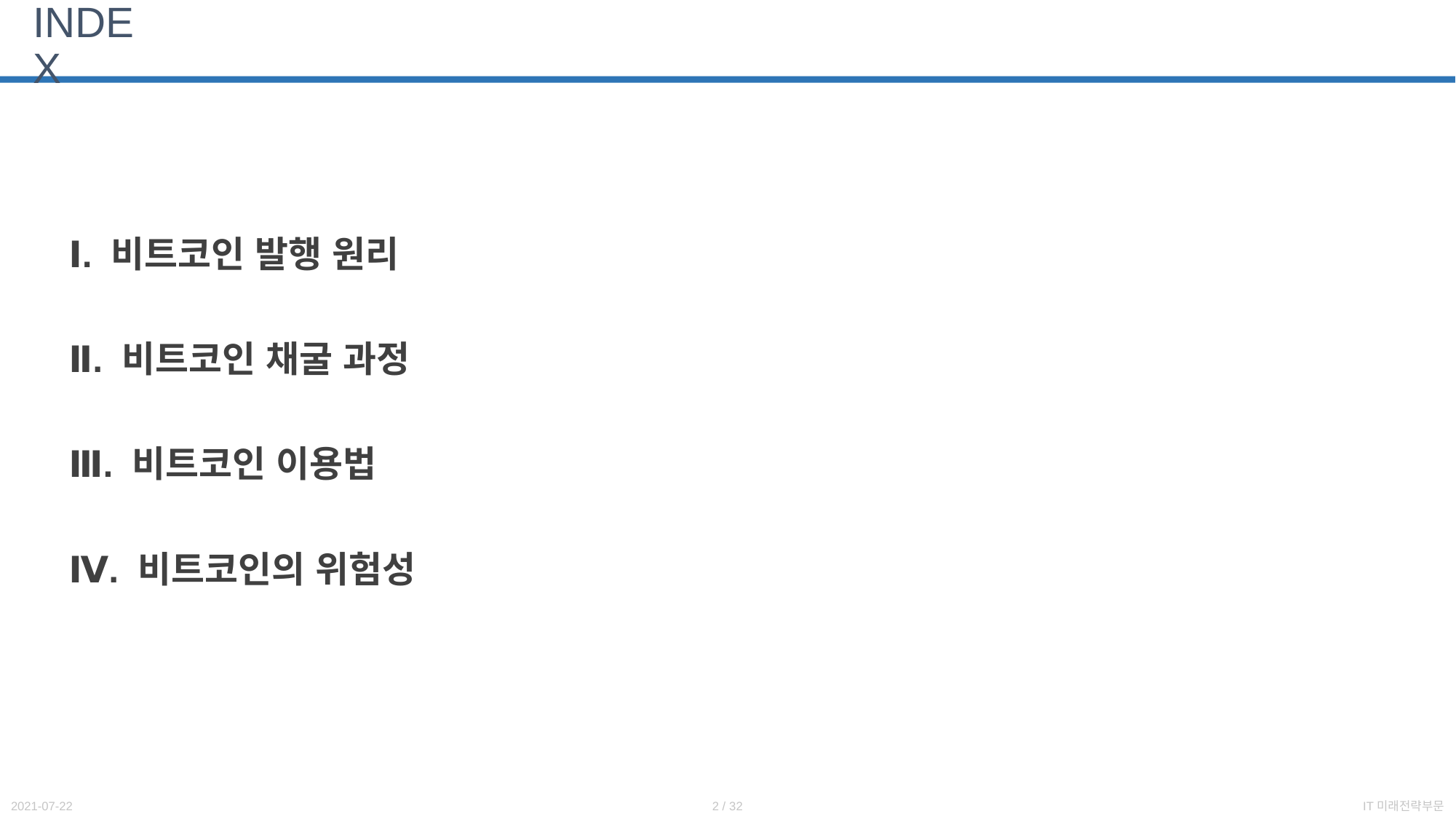

# INDEX
Ⅰ. 비트코인 발행 원리

Ⅱ. 비트코인 채굴 과정

Ⅲ. 비트코인 이용법

Ⅳ. 비트코인의 위험성

2021-07-22
2 / 32
IT미래전략부문